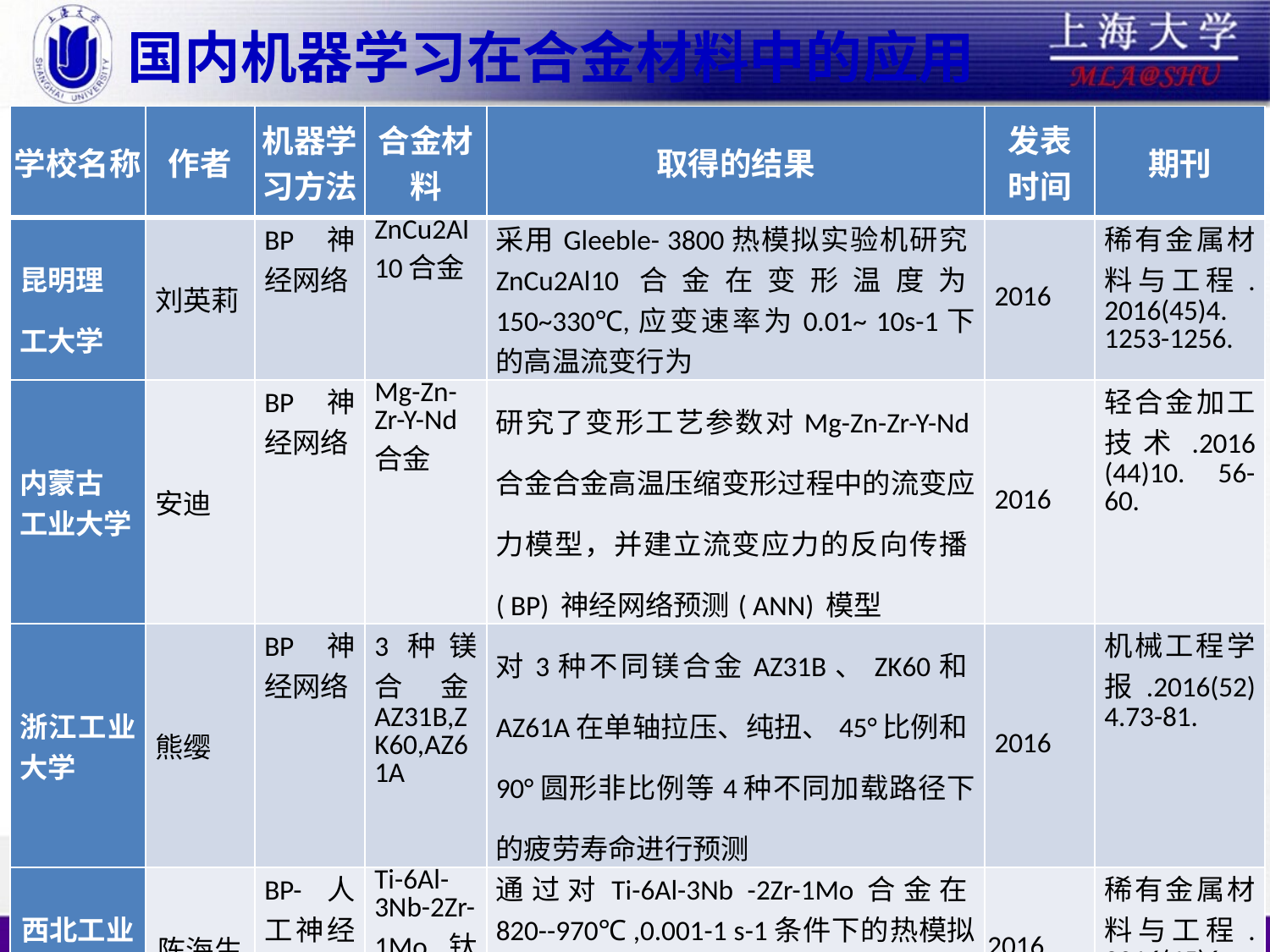

# 国内机器学习在合金材料中的应用
| 学校名称 | 作者 | 机器学习方法 | 合金材料 | 取得的结果 | 发表 时间 | 期刊 |
| --- | --- | --- | --- | --- | --- | --- |
| 昆明理 工大学 | 刘英莉 | BP神经网络 | ZnCu2Al10合金 | 采用Gleeble- 3800热模拟实验机研究ZnCu2Al10合金在变形温度为150~330℃,应变速率为0.01~ 10s-1下的高温流变行为 | 2016 | 稀有金属材料与工程. 2016(45)4. 1253-1256. |
| 内蒙古 工业大学 | 安迪 | BP神经网络 | Mg-Zn-Zr-Y-Nd合金 | 研究了变形工艺参数对Mg-Zn-Zr-Y-Nd合金合金高温压缩变形过程中的流变应力模型，并建立流变应力的反向传播( BP) 神经网络预测( ANN) 模型 | 2016 | 轻合金加工技术.2016 (44)10. 56-60. |
| 浙江工业大学 | 熊缨 | BP神经网络 | 3种镁合金AZ31B,ZK60,AZ61A | 对3种不同镁合金AZ31B、ZK60和AZ61A在单轴拉压、纯扭、45°比例和90°圆形非比例等4种不同加载路径下的疲劳寿命进行预测 | 2016 | 机械工程学报.2016(52)4.73-81. |
| 西北工业 大学 | 陈海生 | BP-人工神经网络 | Ti-6Al-3Nb-2Zr-1Mo钛合金 | 通过对Ti-6Al-3Nb -2Zr-1Mo合金在820--970℃ ,0.001-1 s-1条件下的热模拟压缩试验,建立合金BP-ANN本构预测模型和传统的回归模型 | 2016 | 稀有金属材料与工程. 2016(45)6 1549-1553. |